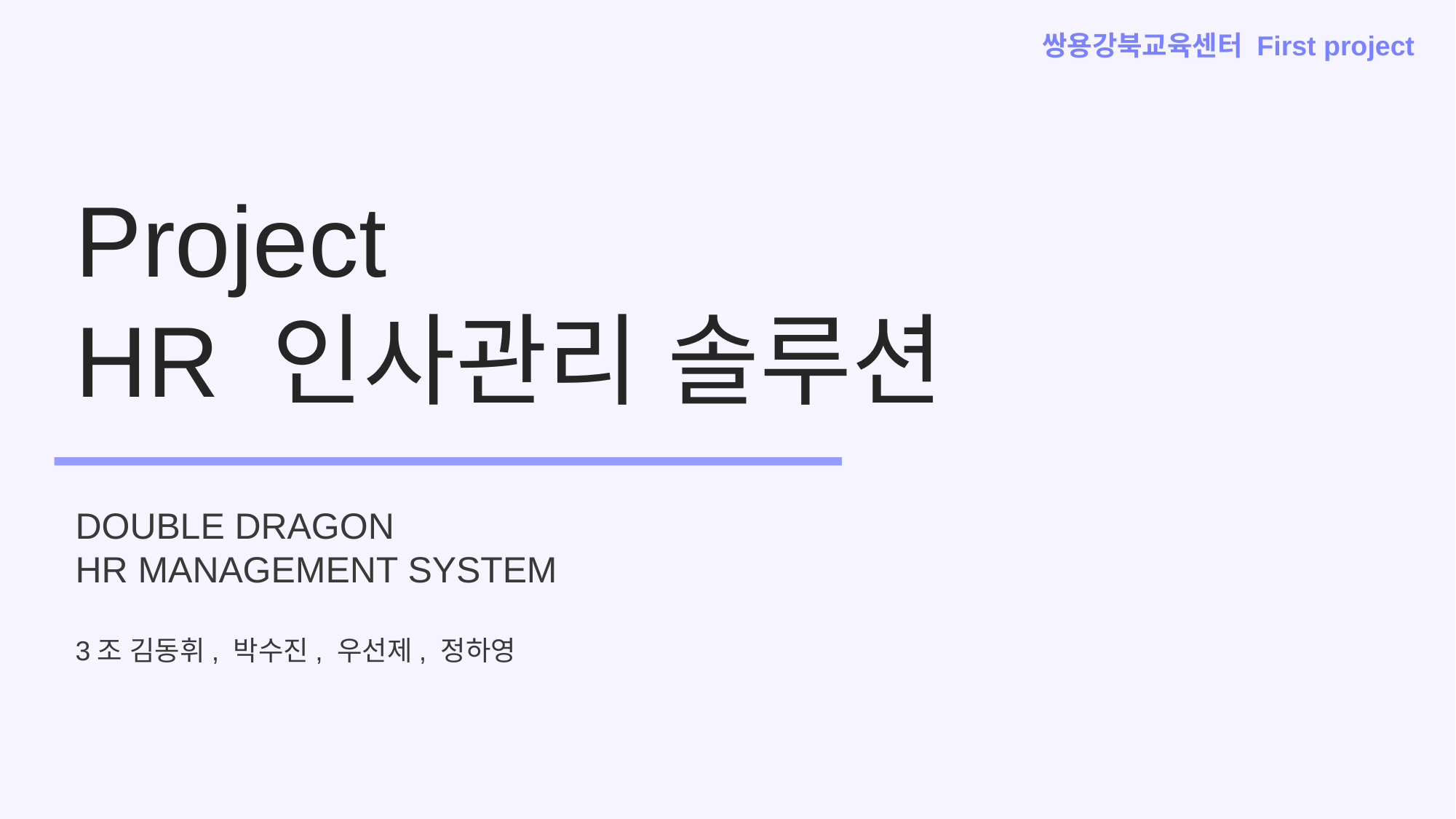

쌍용강북교육센터 First project
Project
HR 인사관리 솔루션

DOUBLE DRAGON
HR MANAGEMENT SYSTEM
3조 김동휘, 박수진, 우선제, 정하영